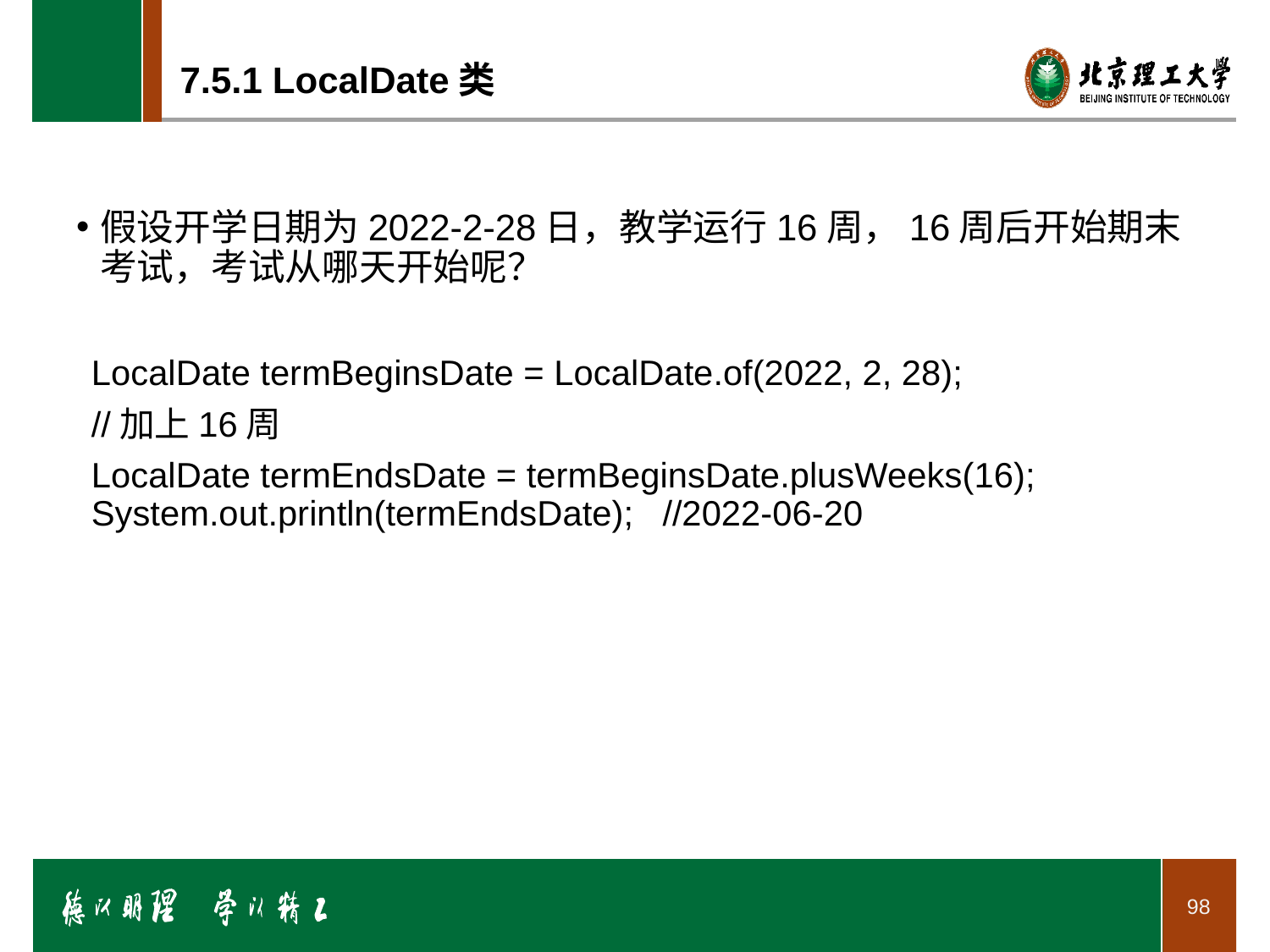

# 7.5.1 LocalDate类
假设开学日期为2022-2-28日，教学运行16周，16周后开始期末考试，考试从哪天开始呢？

LocalDate termBeginsDate = LocalDate.of(2022, 2, 28);
//加上16周
LocalDate termEndsDate = termBeginsDate.plusWeeks(16); System.out.println(termEndsDate);   //2022-06-20